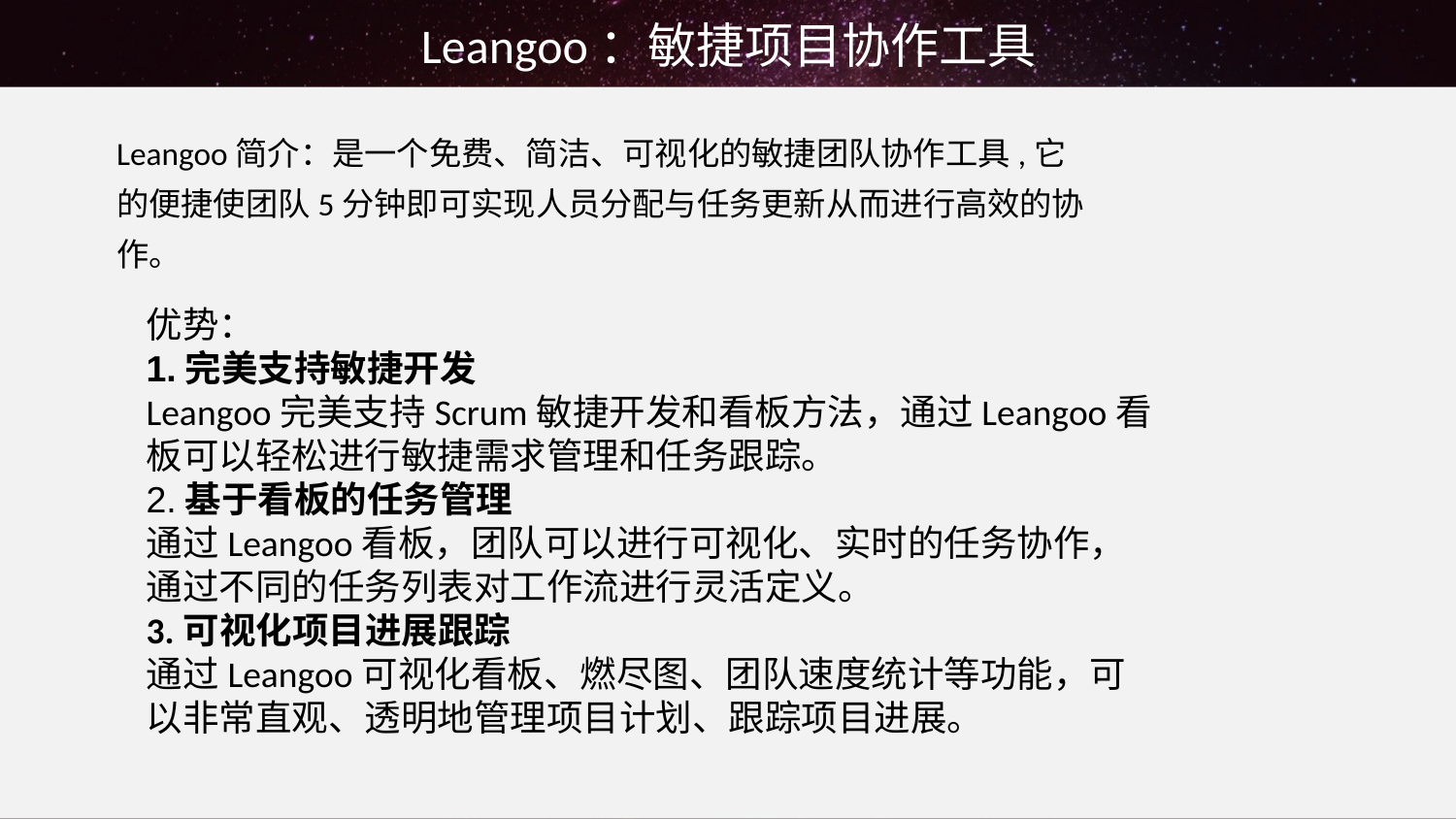

Leangoo：敏捷项目协作工具
Leangoo简介：是一个免费、简洁、可视化的敏捷团队协作工具,它的便捷使团队5分钟即可实现人员分配与任务更新从而进行高效的协作。
优势：
1.完美支持敏捷开发
Leangoo完美支持Scrum敏捷开发和看板方法，通过Leangoo看板可以轻松进行敏捷需求管理和任务跟踪。
2.基于看板的任务管理
通过Leangoo看板，团队可以进行可视化、实时的任务协作，通过不同的任务列表对工作流进行灵活定义。
3.可视化项目进展跟踪
通过Leangoo可视化看板、燃尽图、团队速度统计等功能，可以非常直观、透明地管理项目计划、跟踪项目进展。